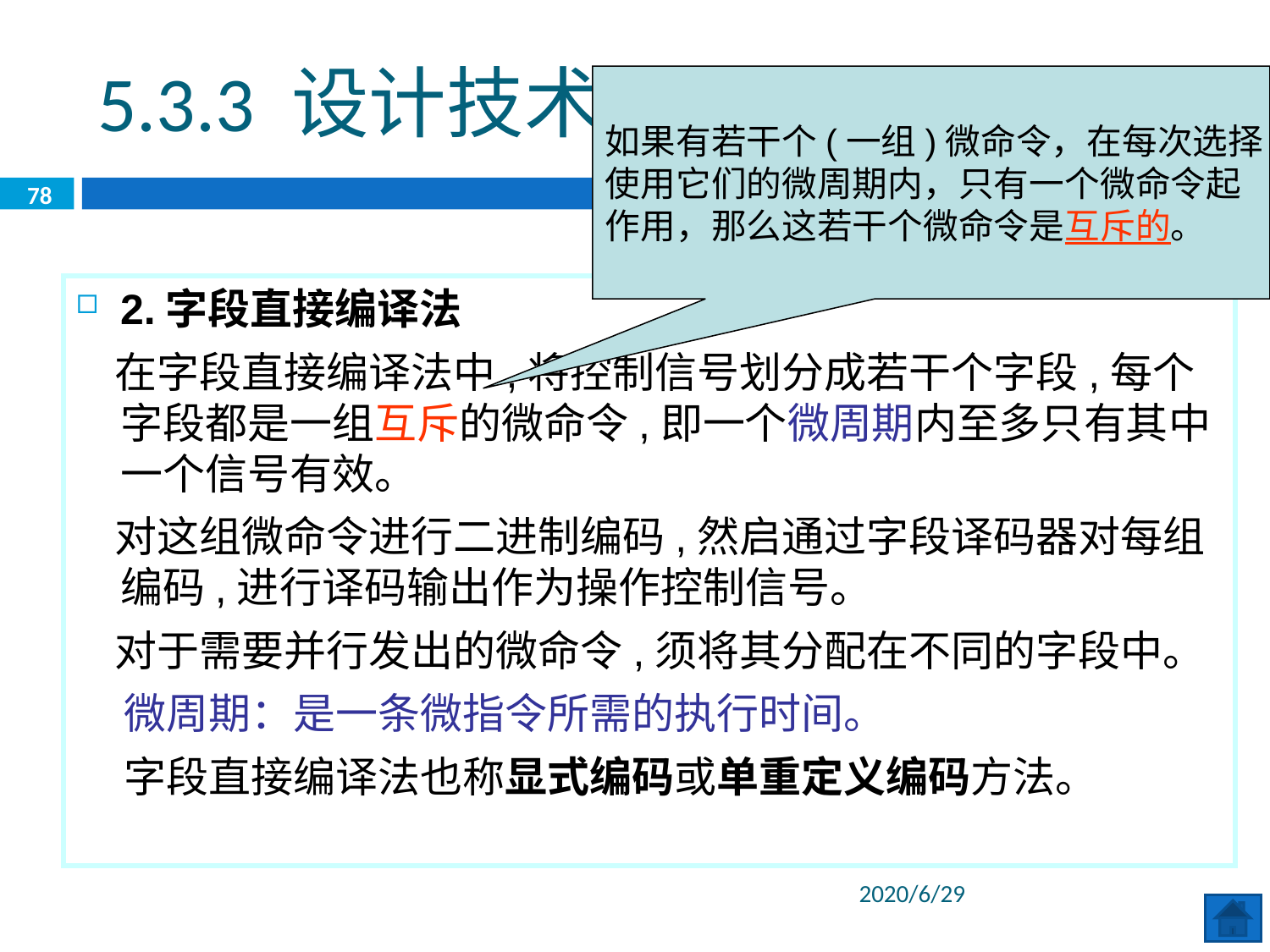

5.3.3 设计技术
如果有若干个(一组)微命令，在每次选择
使用它们的微周期内，只有一个微命令起
作用，那么这若干个微命令是互斥的。
78
2.字段直接编译法
   在字段直接编译法中,将控制信号划分成若干个字段,每个字段都是一组互斥的微命令,即一个微周期内至多只有其中一个信号有效。
   对这组微命令进行二进制编码,然启通过字段译码器对每组编码,进行译码输出作为操作控制信号。
   对于需要并行发出的微命令,须将其分配在不同的字段中。
    微周期：是一条微指令所需的执行时间。
    字段直接编译法也称显式编码或单重定义编码方法。
2020/6/29